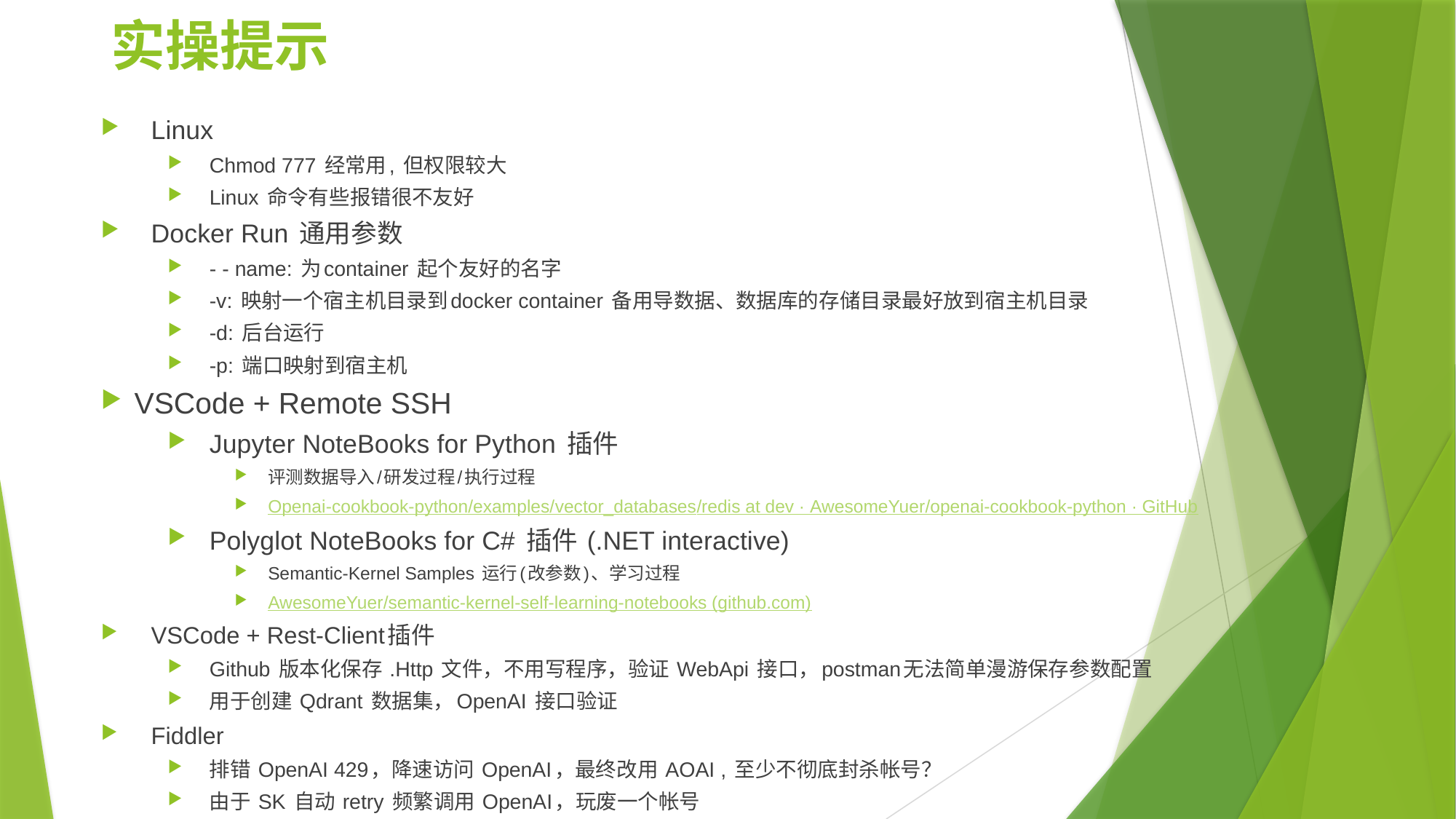

# 实操提示
Linux
Chmod 777 经常用, 但权限较大
Linux 命令有些报错很不友好
Docker Run 通用参数
- - name: 为container 起个友好的名字
-v: 映射一个宿主机目录到docker container 备用导数据、数据库的存储目录最好放到宿主机目录
-d: 后台运行
-p: 端口映射到宿主机
VSCode + Remote SSH
Jupyter NoteBooks for Python 插件
评测数据导入/研发过程/执行过程
Openai-cookbook-python/examples/vector_databases/redis at dev · AwesomeYuer/openai-cookbook-python · GitHub
Polyglot NoteBooks for C# 插件 (.NET interactive)
Semantic-Kernel Samples 运行(改参数)、学习过程
AwesomeYuer/semantic-kernel-self-learning-notebooks (github.com)
VSCode + Rest-Client插件
Github 版本化保存 .Http 文件，不用写程序，验证 WebApi 接口，postman无法简单漫游保存参数配置
用于创建 Qdrant 数据集，OpenAI 接口验证
Fiddler
排错 OpenAI 429，降速访问 OpenAI，最终改用 AOAI , 至少不彻底封杀帐号？
由于 SK 自动 retry 频繁调用 OpenAI，玩废一个帐号